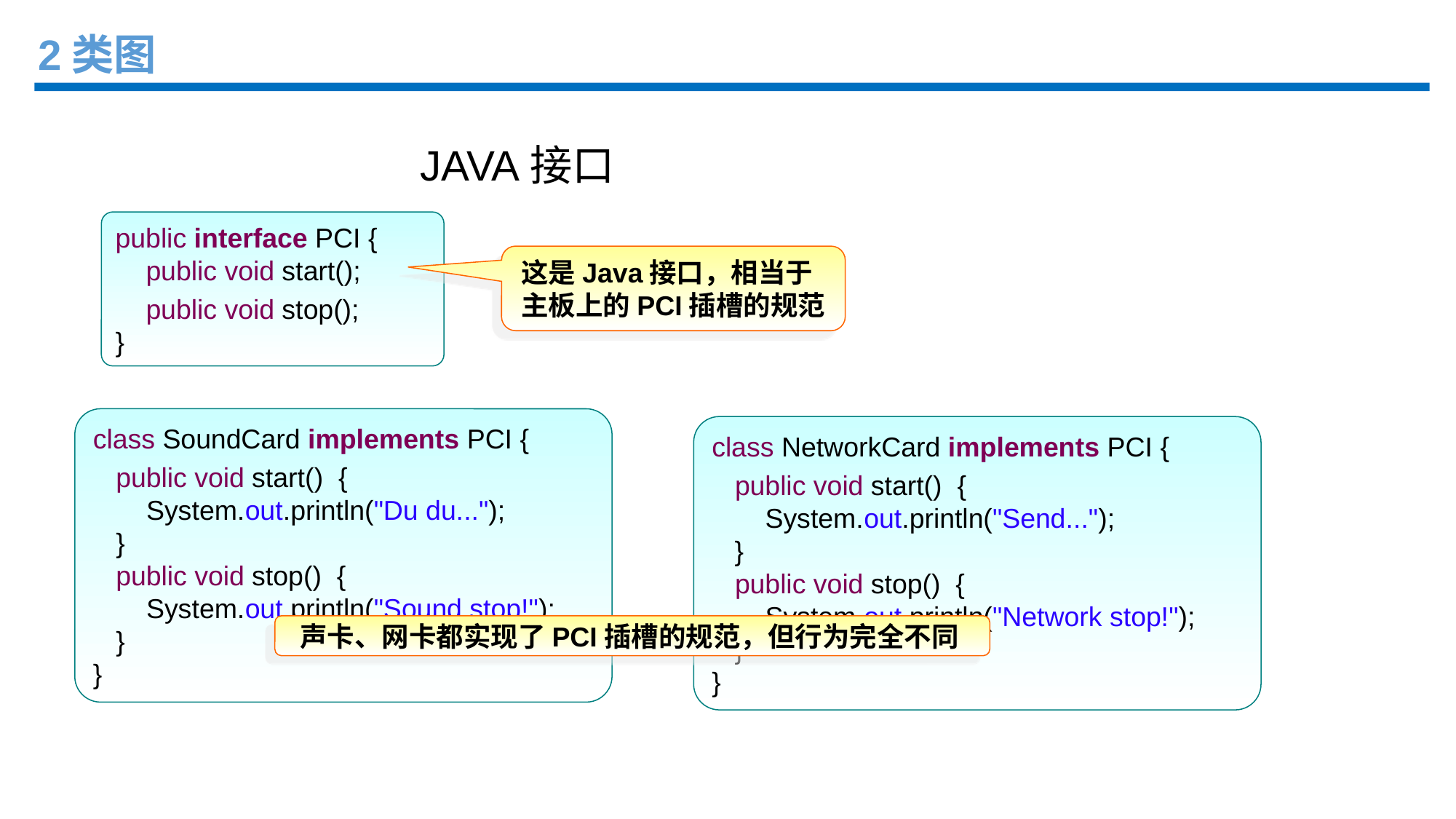

2类图
JAVA接口
public interface PCI {
    public void start();
    public void stop();
}
这是Java接口，相当于主板上的PCI插槽的规范
class SoundCard implements PCI {
   public void start()  {
       System.out.println("Du du...");
   }
   public void stop()  {
       System.out.println("Sound stop!");
   }
}
class NetworkCard implements PCI {
   public void start()  {
       System.out.println("Send...");
   }
   public void stop()  {
       System.out.println("Network stop!");
   }
}
声卡、网卡都实现了PCI插槽的规范，但行为完全不同